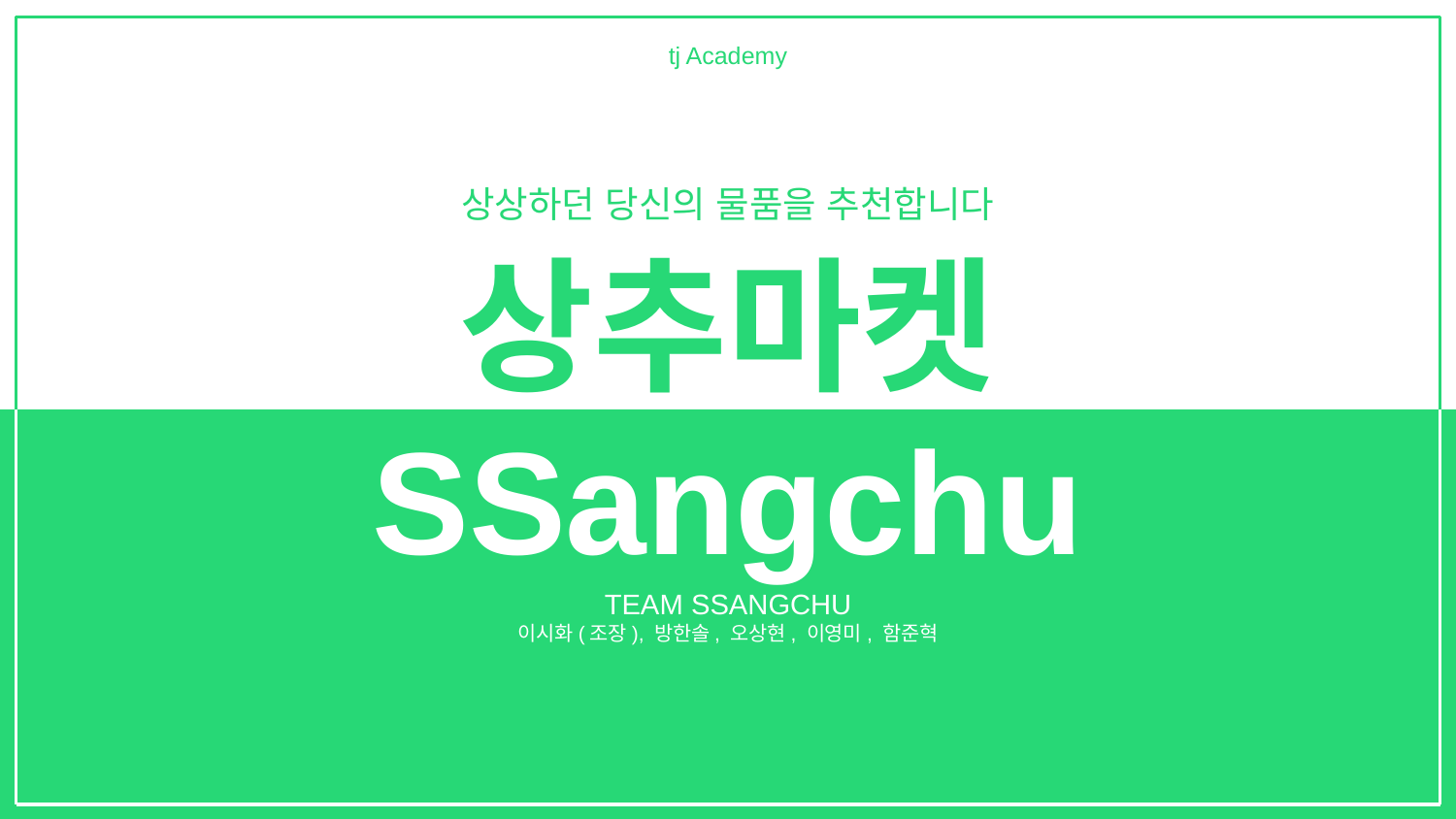

tj Academy
상상하던 당신의 물품을 추천합니다
# 상추마켓
SSangchu
TEAM SSANGCHU
이시화(조장), 방한솔, 오상현, 이영미, 함준혁